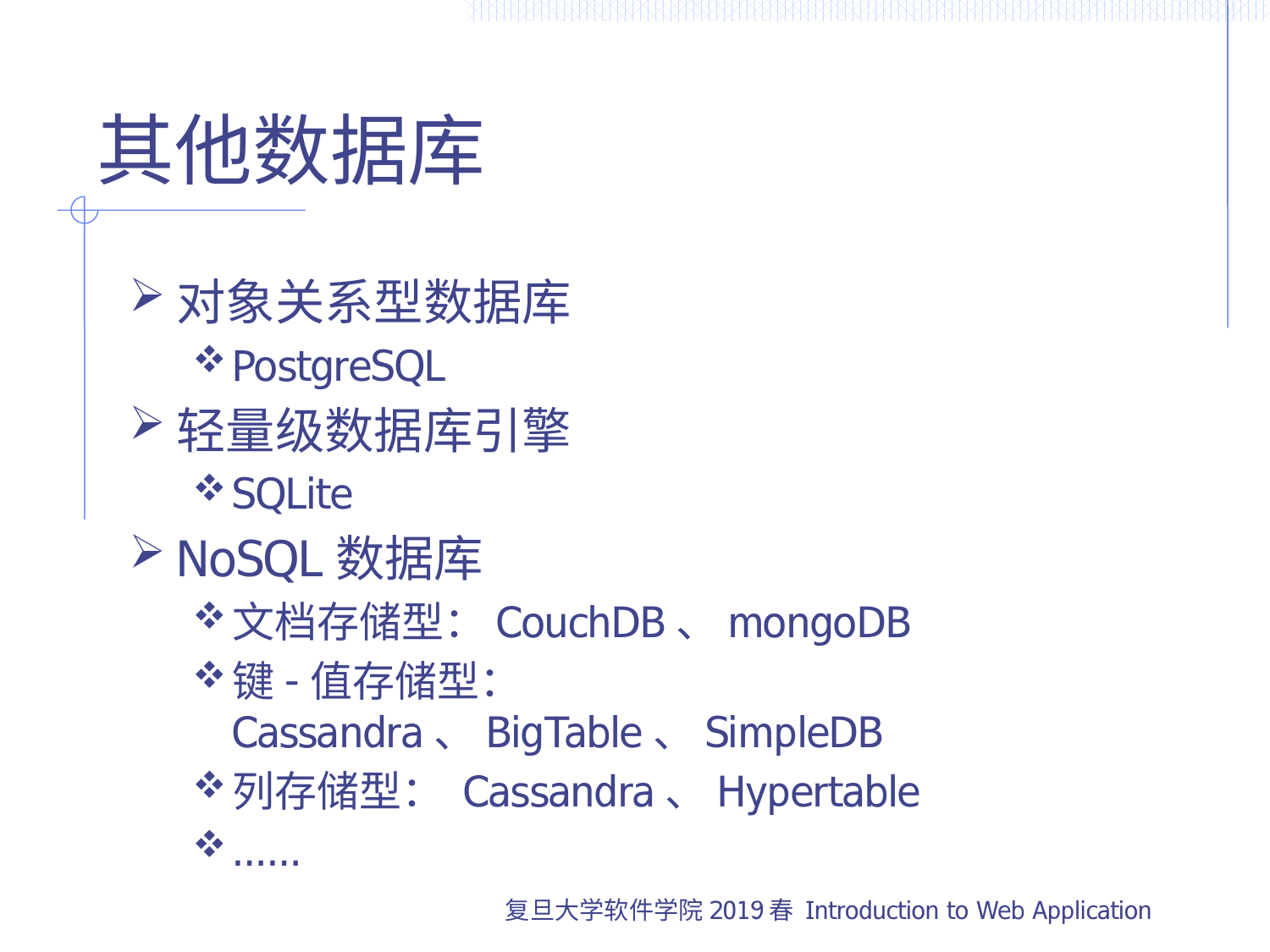

# 其他数据库
对象关系型数据库
PostgreSQL
轻量级数据库引擎
SQLite
NoSQL数据库
文档存储型：CouchDB、mongoDB
键-值存储型：Cassandra、BigTable、SimpleDB
列存储型： Cassandra、Hypertable
……